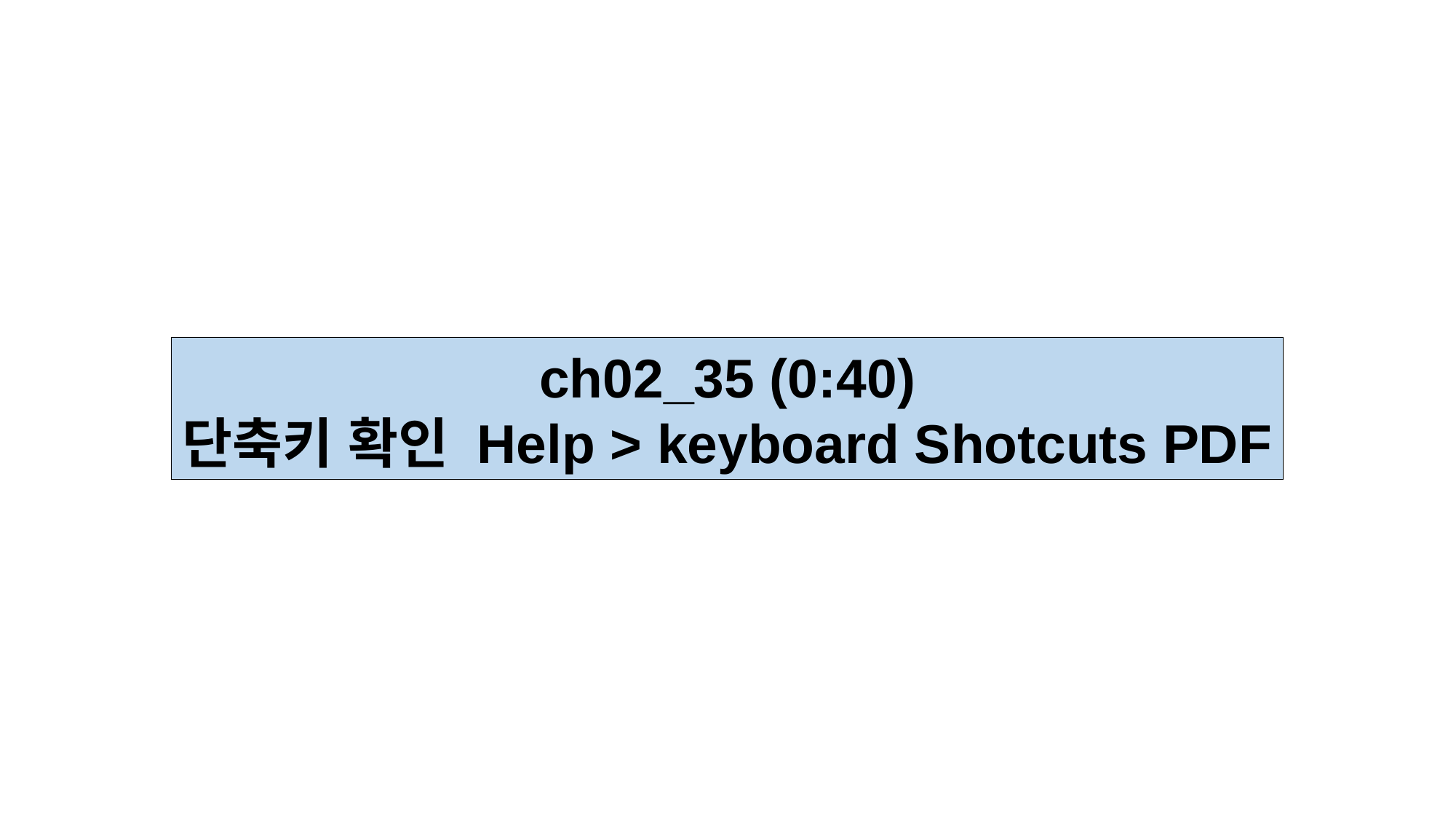

ch02_35 (0:40)
단축키 확인 Help > keyboard Shotcuts PDF